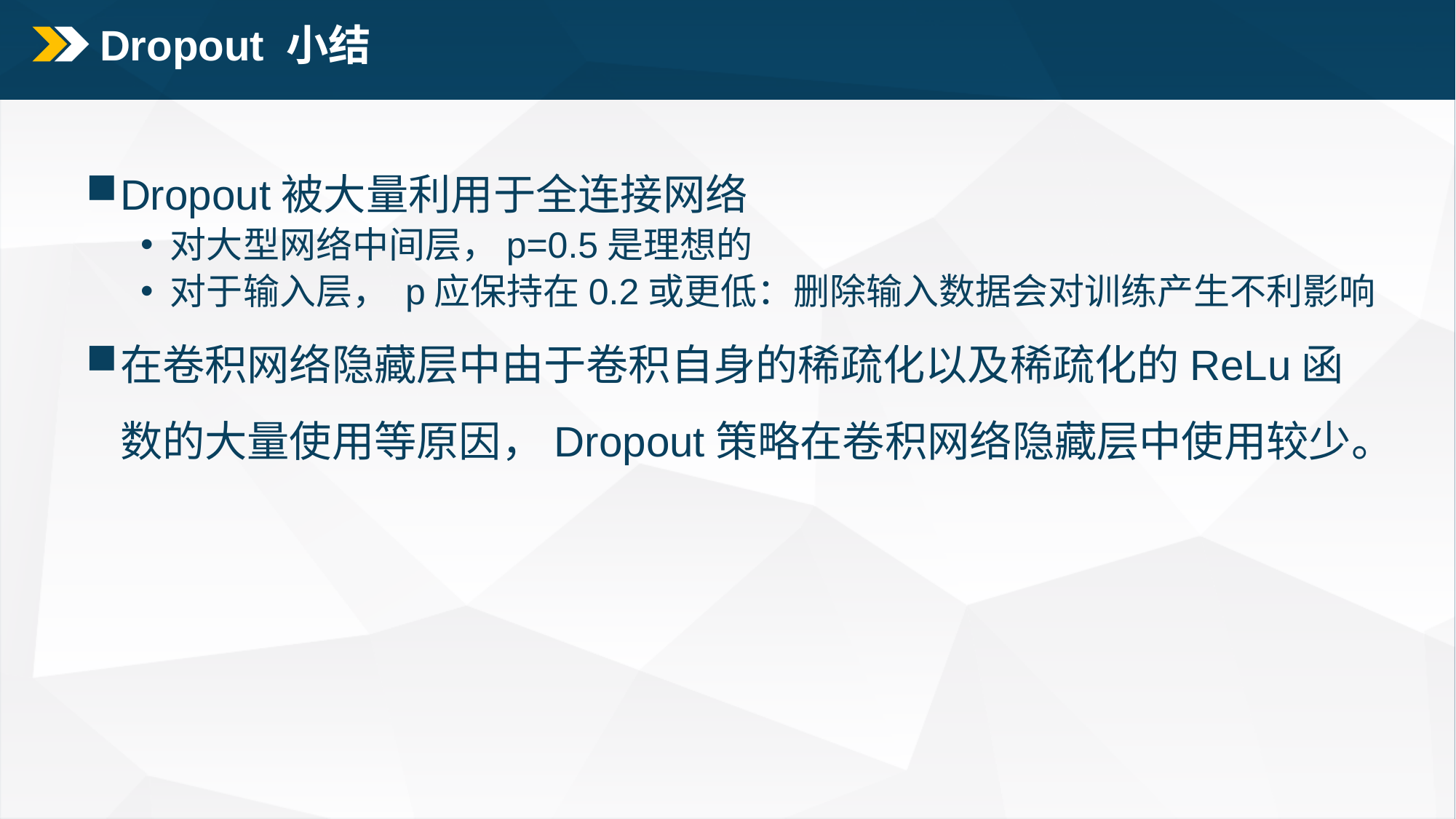

# Dropout 小结
Dropout被大量利用于全连接网络
 对大型网络中间层，p=0.5是理想的
 对于输入层， p应保持在0.2或更低：删除输入数据会对训练产生不利影响
在卷积网络隐藏层中由于卷积自身的稀疏化以及稀疏化的ReLu函数的大量使用等原因，Dropout策略在卷积网络隐藏层中使用较少。